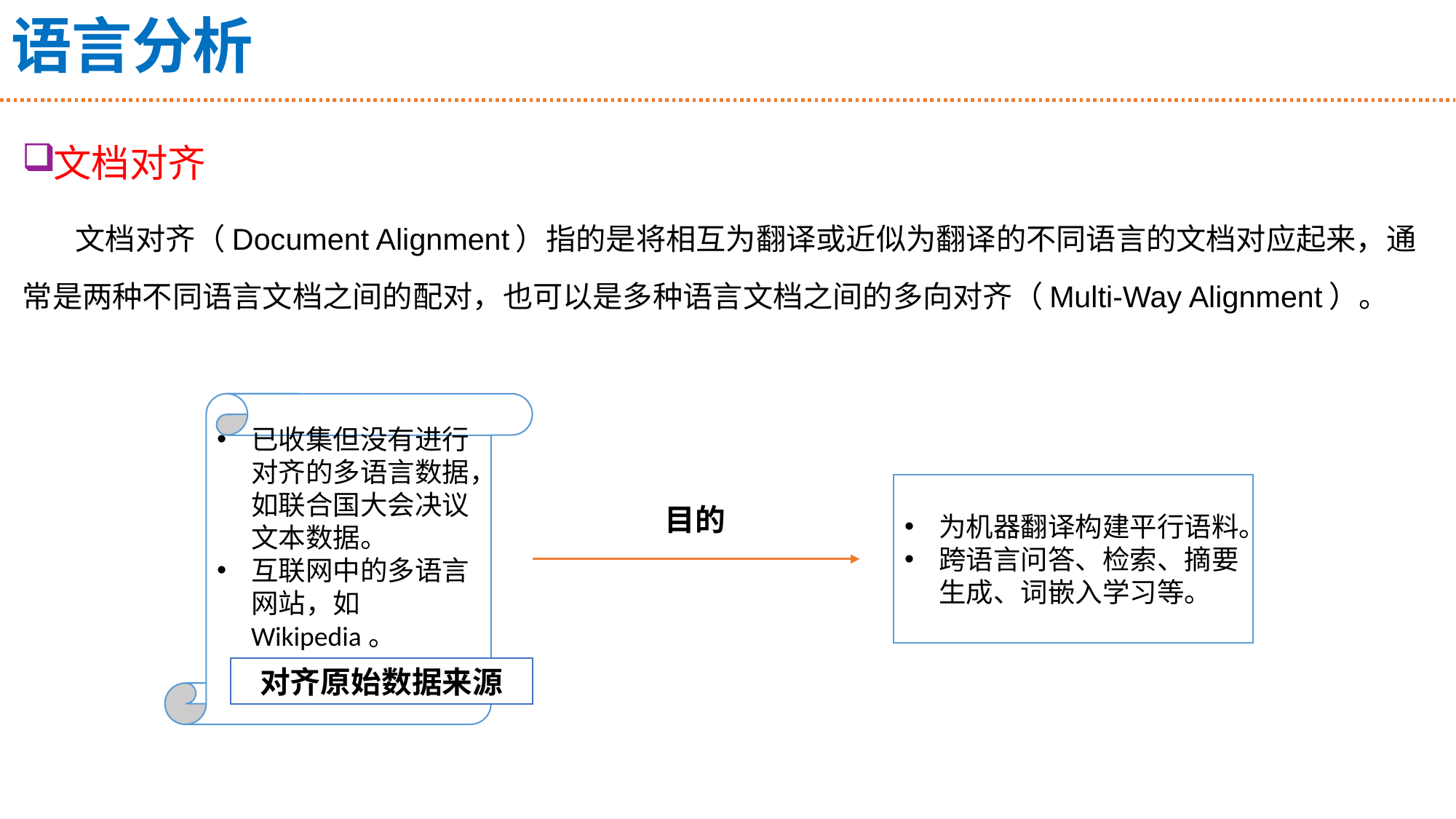

# 语言分析
文档对齐
文档对齐（Document Alignment）指的是将相互为翻译或近似为翻译的不同语言的文档对应起来，通常是两种不同语言文档之间的配对，也可以是多种语言文档之间的多向对齐（Multi-Way Alignment）。
已收集但没有进行对齐的多语言数据，如联合国大会决议文本数据。
互联网中的多语言网站，如Wikipedia。

为机器翻译构建平行语料。
跨语言问答、检索、摘要生成、词嵌入学习等。
目的
对齐原始数据来源